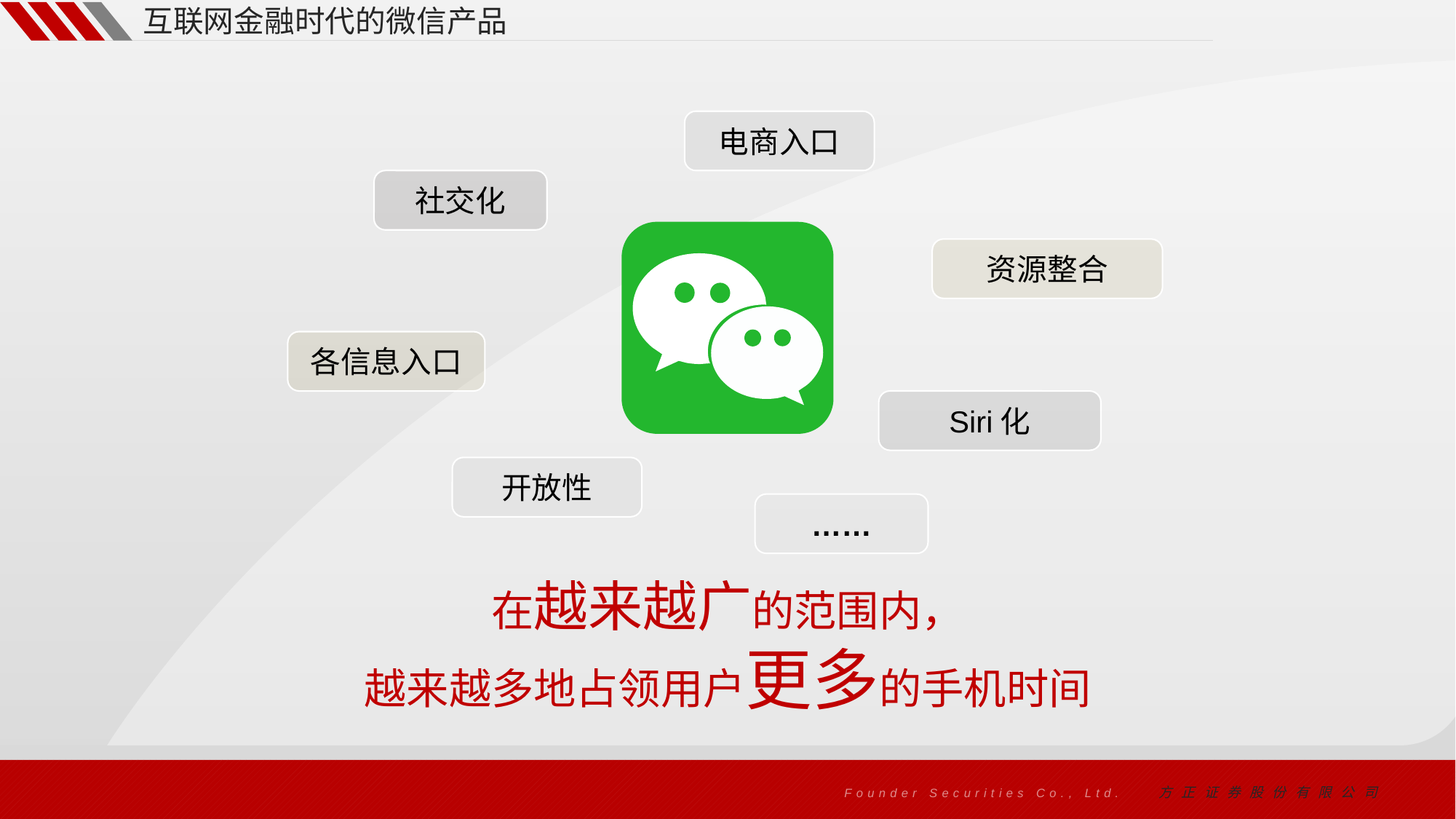

互联网金融时代的微信产品
电商入口
社交化

资源整合
各信息入口
Siri化
开放性
……
在越来越广的范围内，
越来越多地占领用户更多的手机时间